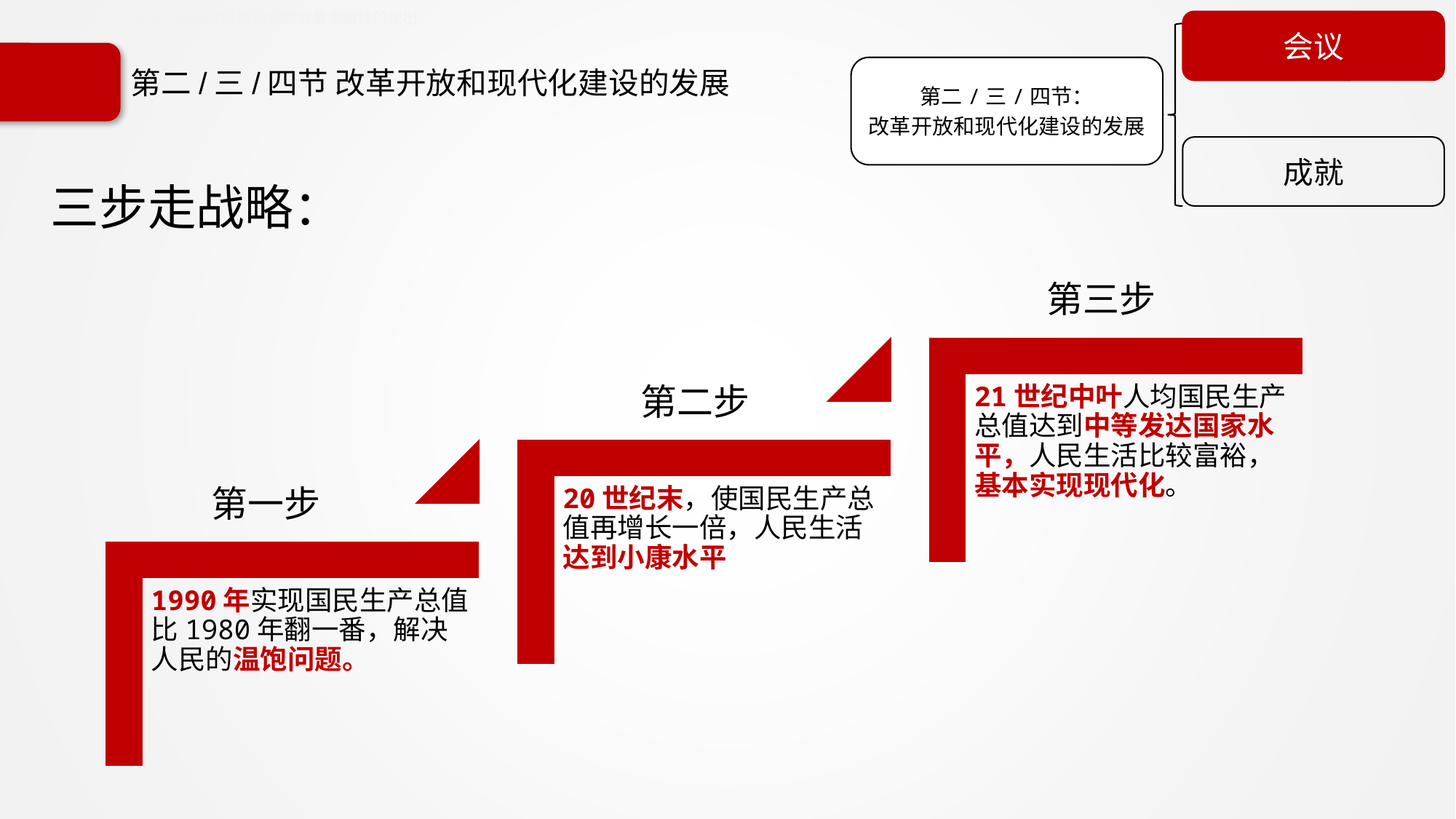

10.2.2.1社会主义初级阶段理论和党的基本路线的提出
会议

第二/三/四节：
改革开放和现代化建设的发展
成就

# 第二/三/四节 改革开放和现代化建设的发展
三步走战略：
1990年实现国民生产总值比1980年翻一番，解决人民的温饱问题。
20世纪末，使国民生产总值再增长一倍，人民生活达到小康水平
21世纪中叶人均国民生产总值达到中等发达国家水平，人民生活比较富裕，基本实现现代化。

第三步
第二步
第一步